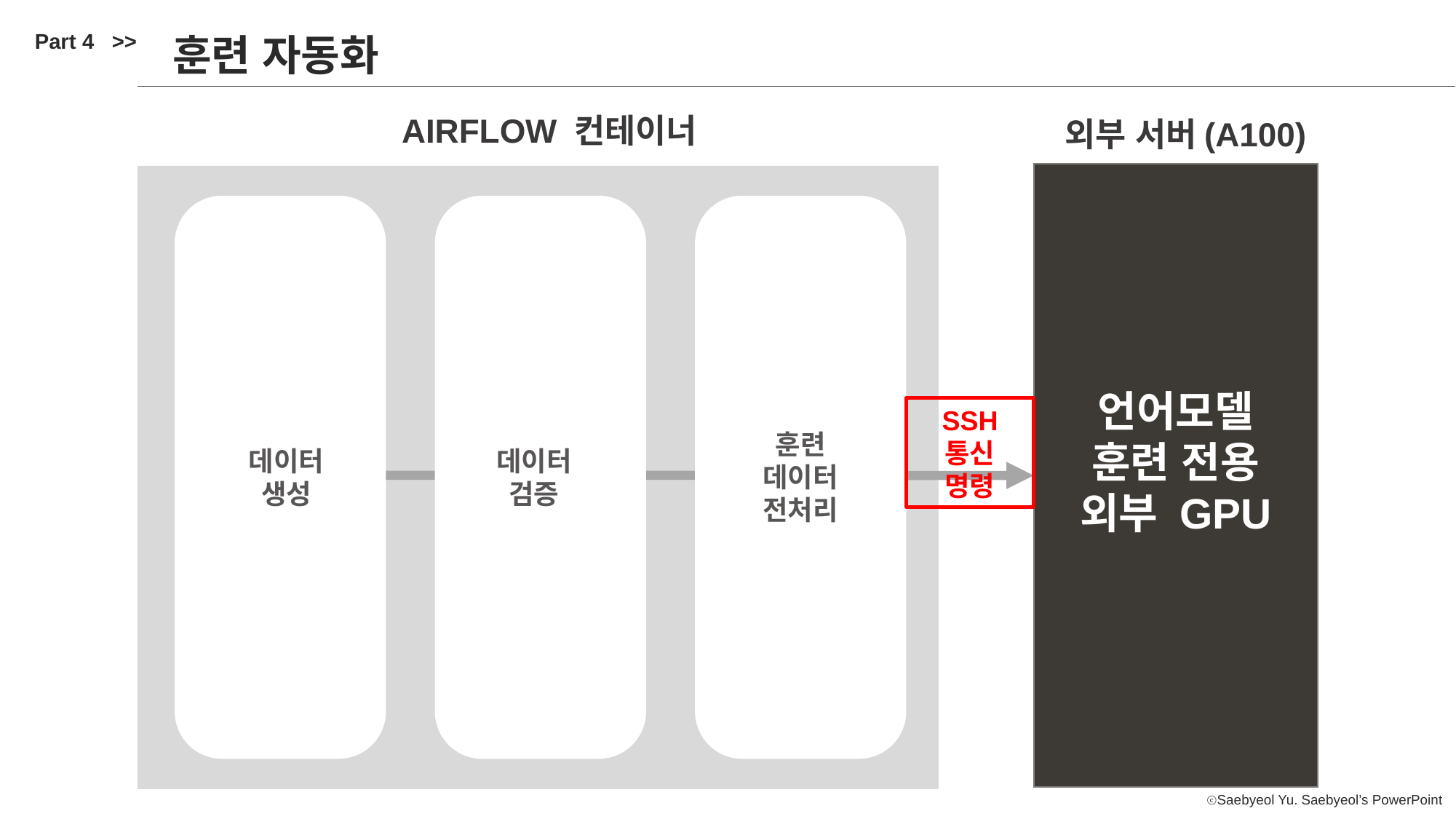

Part 4   >>
훈련 자동화
AIRFLOW 컨테이너
외부 서버(A100)

언어모델 훈련 전용 외부 GPU
훈련 데이터 전처리
데이터 생성
데이터 검증
SSH 통신 명령